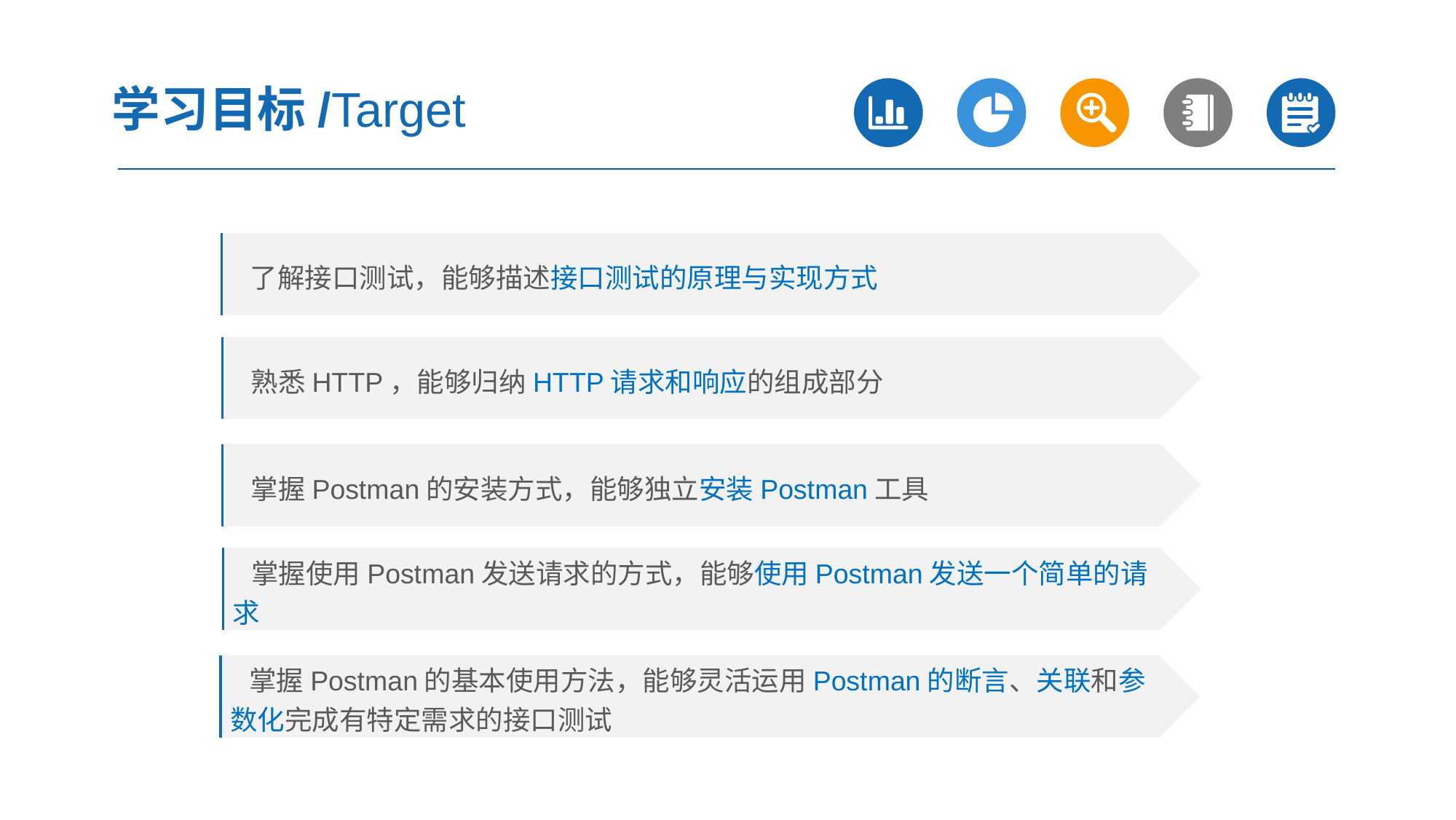

学习目标/Target
  了解接口测试，能够描述接口测试的原理与实现方式

  熟悉HTTP，能够归纳HTTP请求和响应的组成部分

  掌握Postman的安装方式，能够独立安装Postman工具

  掌握使用Postman发送请求的方式，能够使用Postman发送一个简单的请求

  掌握Postman的基本使用方法，能够灵活运用Postman的断言、关联和参数化完成有特定需求的接口测试